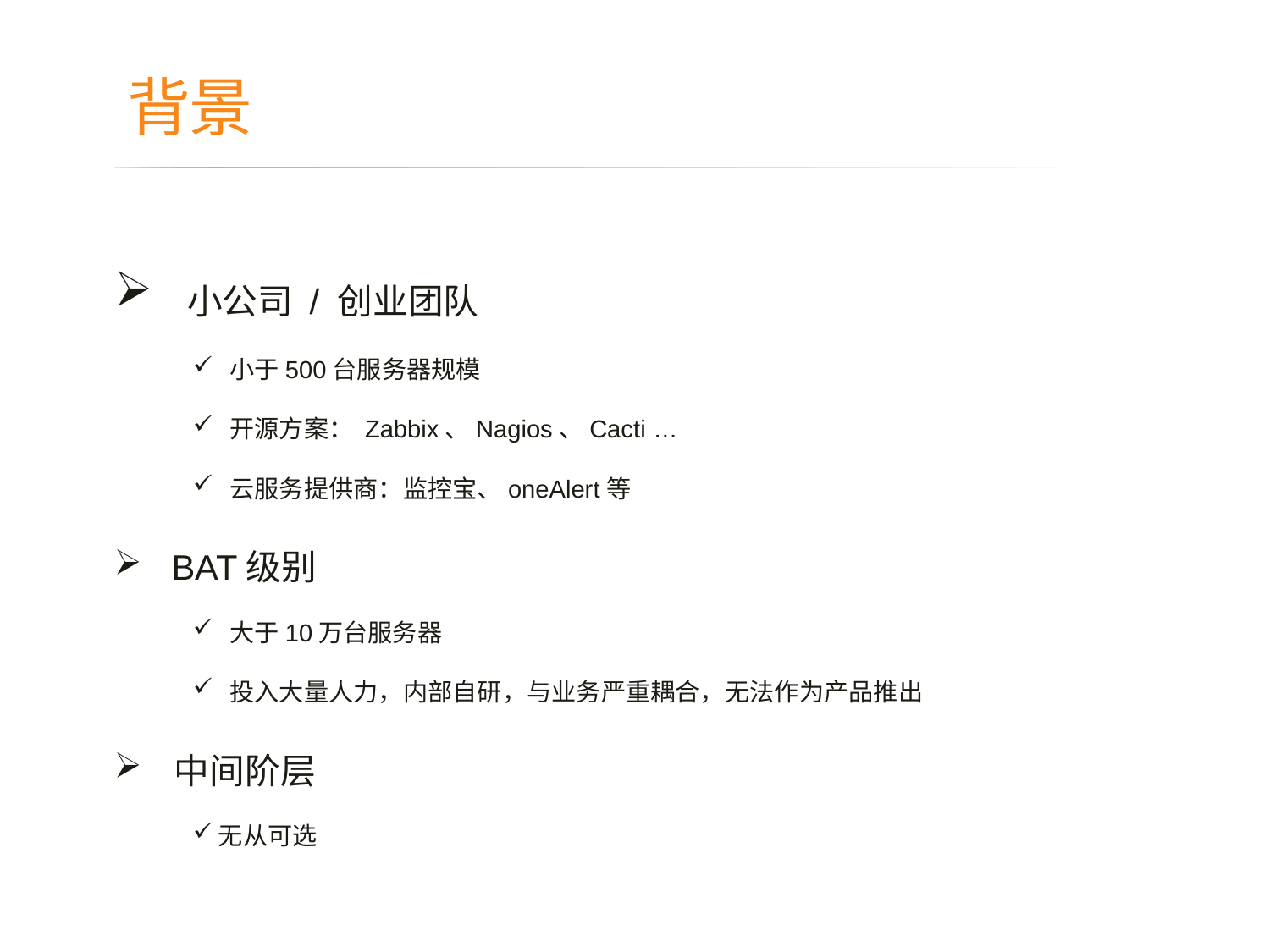

# 背景
  小公司 / 创业团队
 小于500台服务器规模
 开源方案： Zabbix、Nagios、Cacti …
 云服务提供商：监控宝、oneAlert等
   BAT级别
 大于10万台服务器
 投入大量人力，内部自研，与业务严重耦合，无法作为产品推出
   中间阶层
无从可选